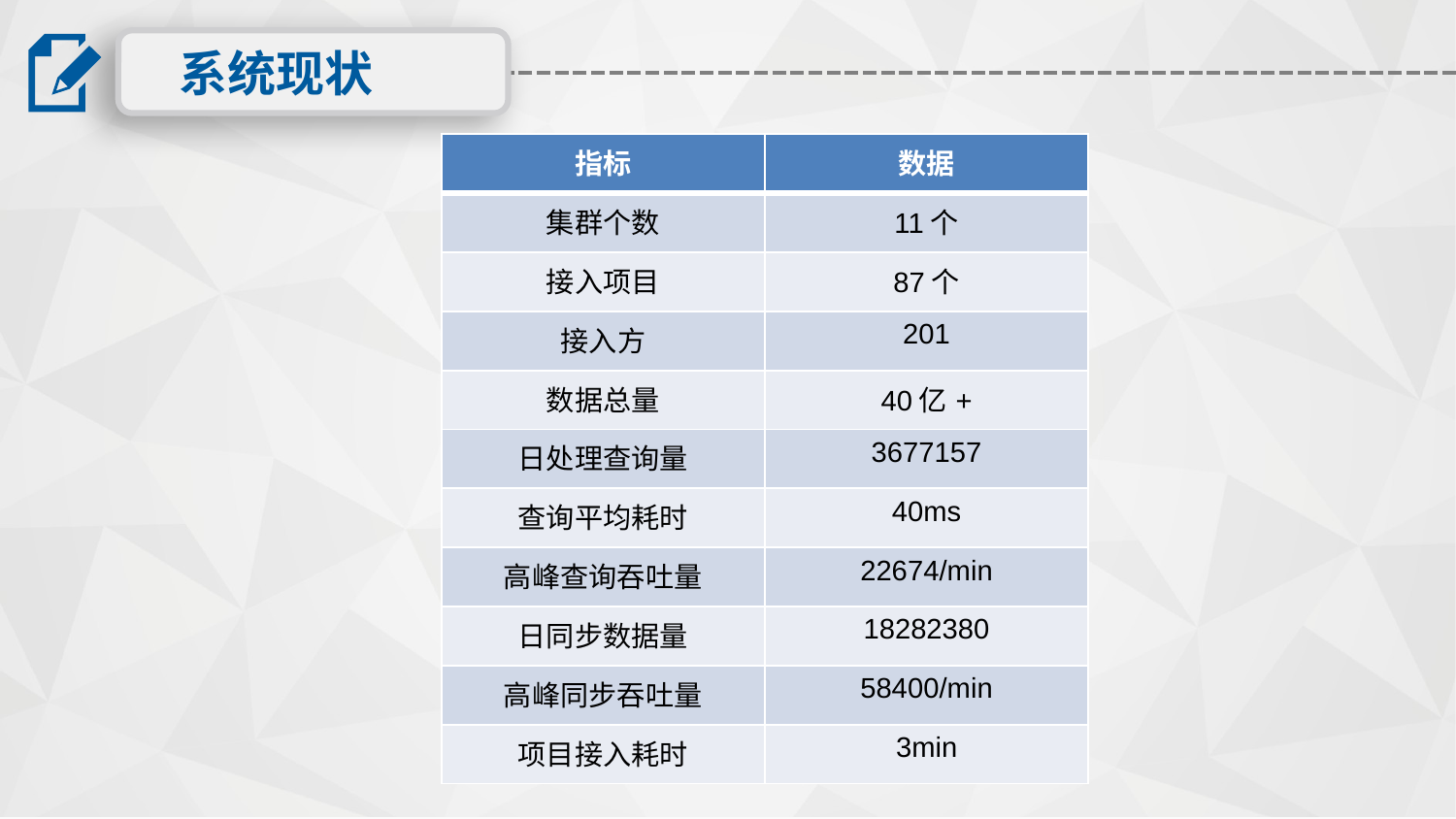

系统现状
| 指标 | 数据 |
| --- | --- |
| 集群个数 | 11个 |
| 接入项目 | 87个 |
| 接入方 | 201 |
| 数据总量 | 40亿+ |
| 日处理查询量 | 3677157 |
| 查询平均耗时 | 40ms |
| 高峰查询吞吐量 | 22674/min |
| 日同步数据量 | 18282380 |
| 高峰同步吞吐量 | 58400/min |
| 项目接入耗时 | 3min |